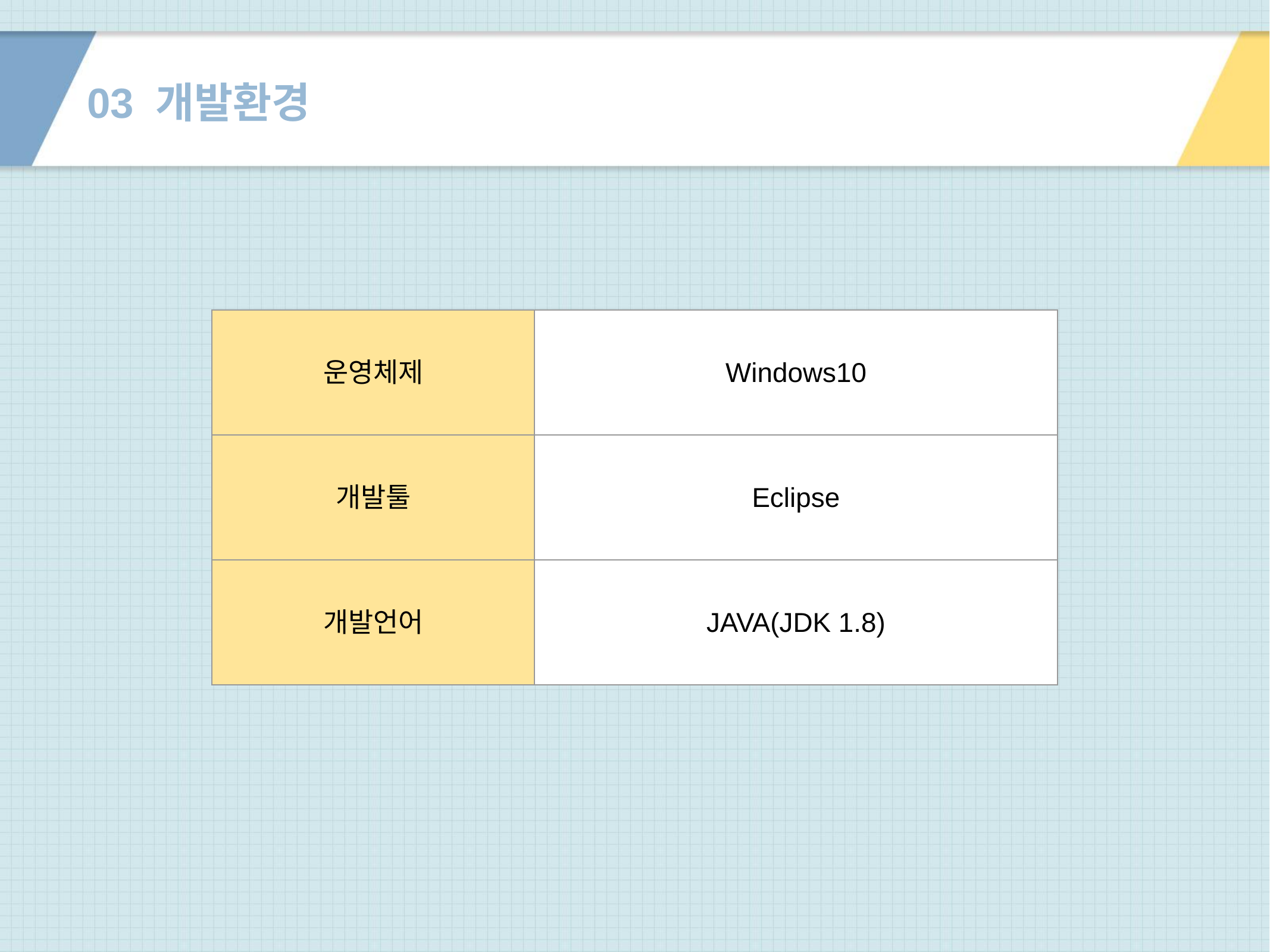

# 03 개발환경
| 운영체제 | Windows10 |
| --- | --- |
| 개발툴 | Eclipse |
| 개발언어 | JAVA(JDK 1.8) |